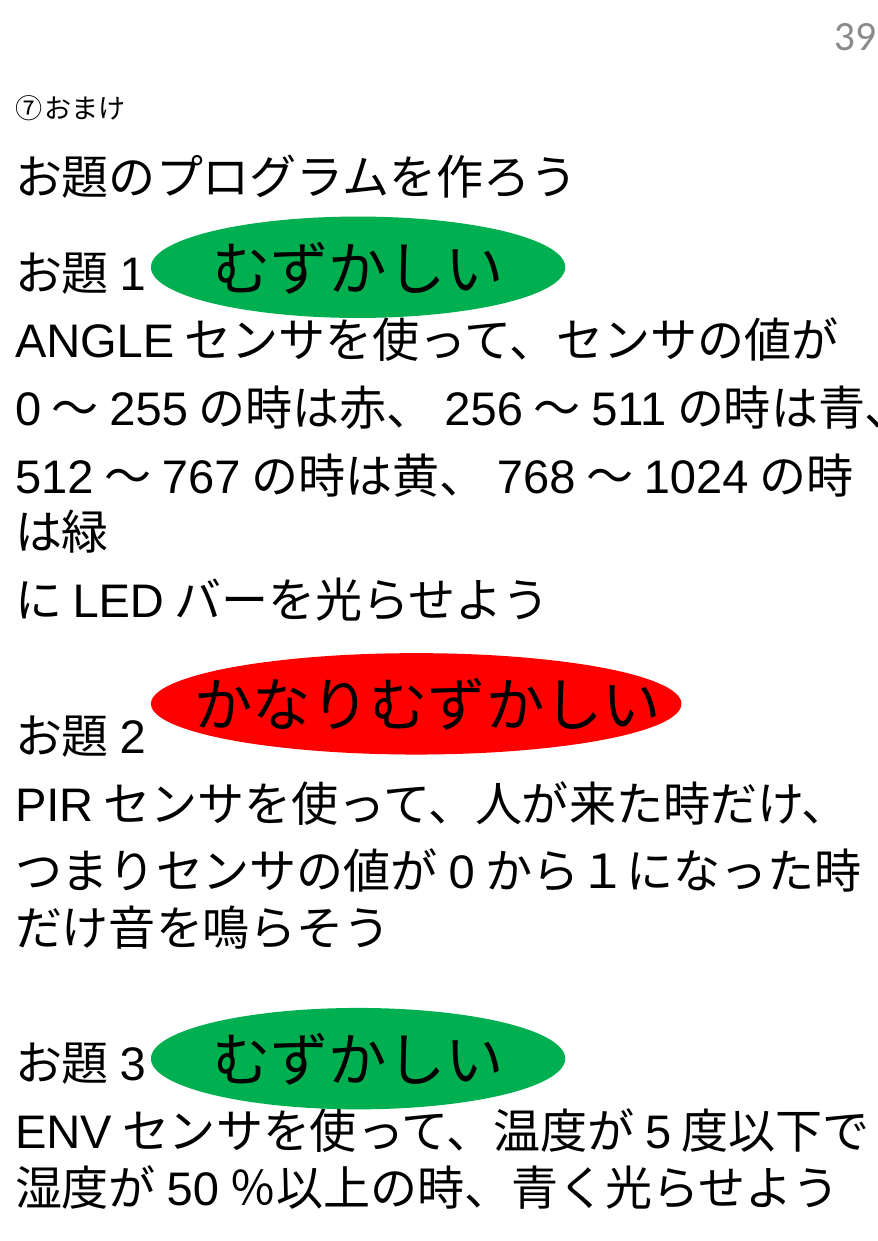

39
# ⑦おまけ
お題のプログラムを作ろう
お題1
ANGLEセンサを使って、センサの値が
0～255の時は赤、256～511の時は青、
512～767の時は黄、768～1024の時は緑
にLEDバーを光らせよう

お題2
PIRセンサを使って、人が来た時だけ、
つまりセンサの値が0から１になった時だけ音を鳴らそう

お題3
ENVセンサを使って、温度が5度以下で湿度が50％以上の時、青く光らせよう

むずかしい

かなりむずかしい

むずかしい